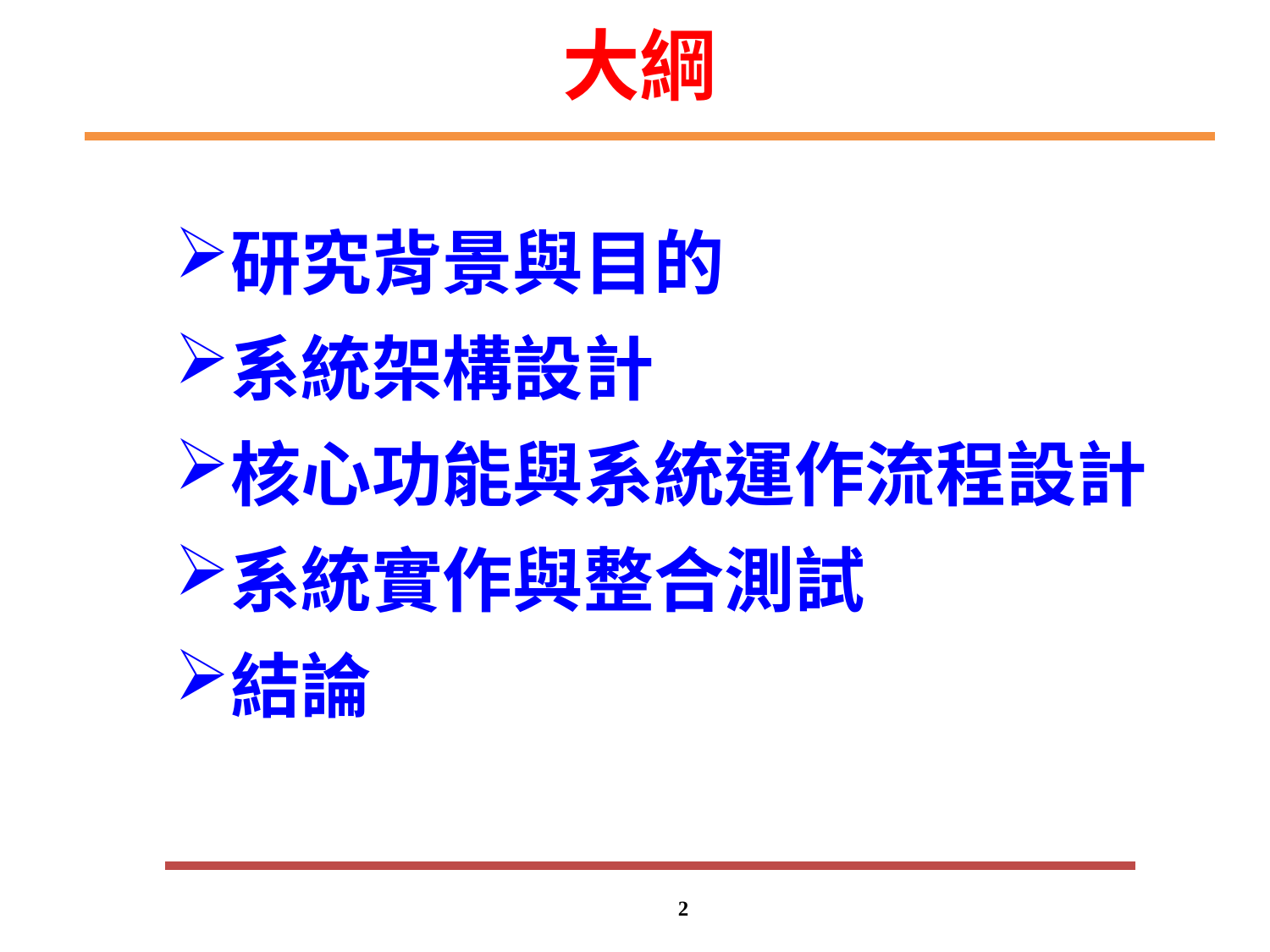

# 大綱
研究背景與目的
系統架構設計
核心功能與系統運作流程設計
系統實作與整合測試
結論
2